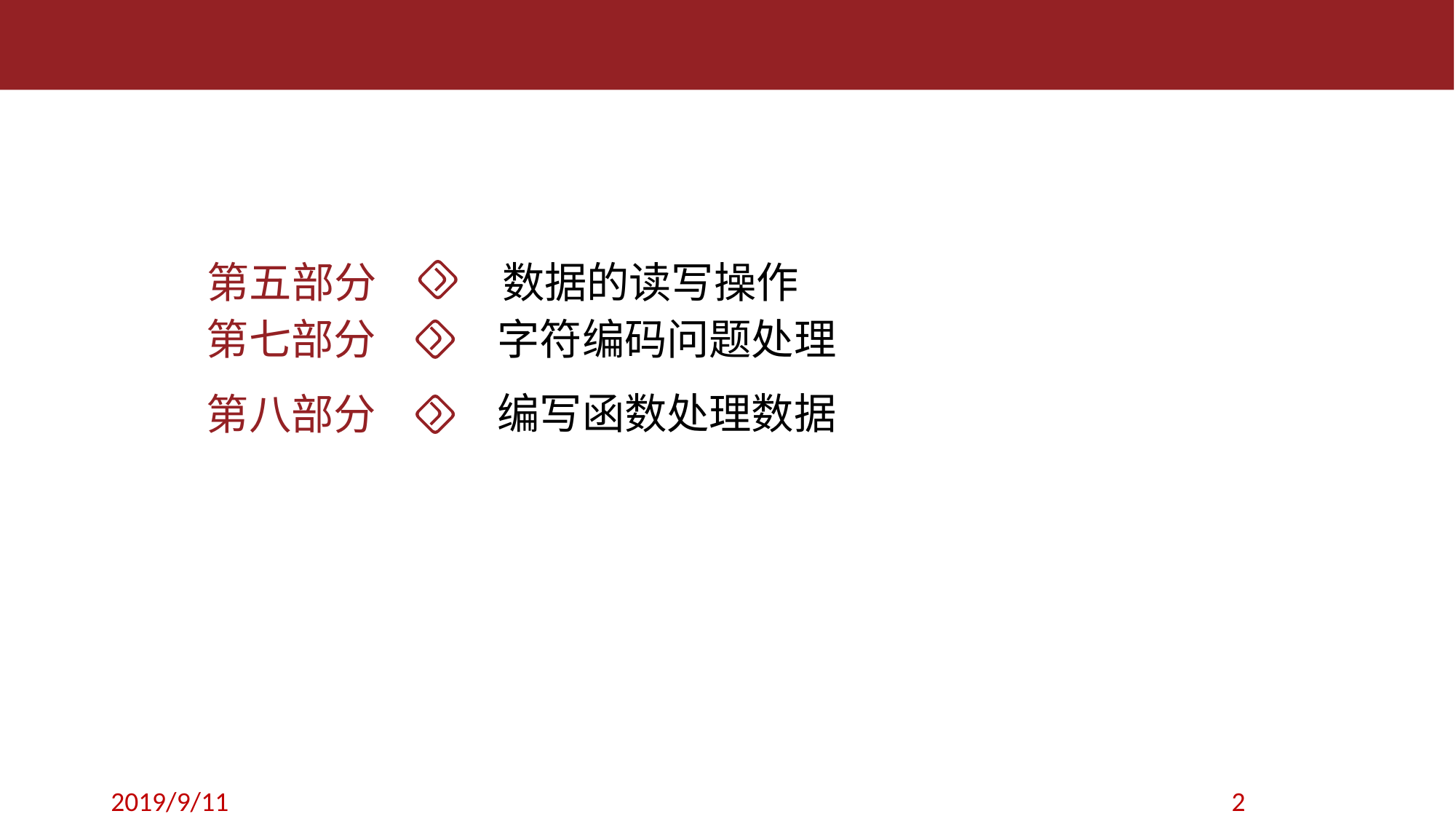

第五部分
数据的读写操作

第七部分
字符编码问题处理

编写函数处理数据
第八部分

2019/9/11
2